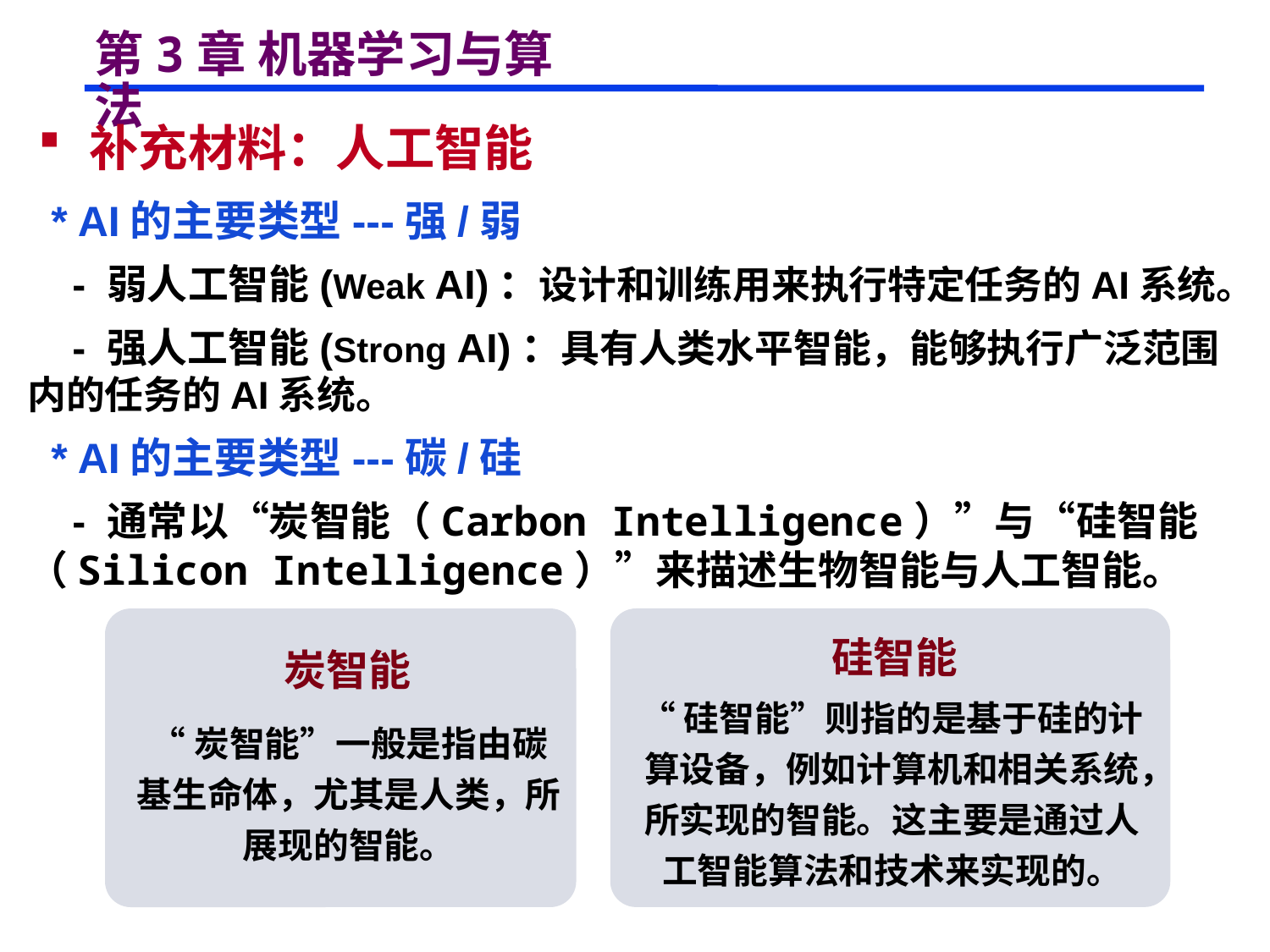

# 第3章 机器学习与算法
 补充材料：人工智能
  * AI的主要类型---强/弱
    - 弱人工智能(Weak AI)：设计和训练用来执行特定任务的AI系统。
    - 强人工智能(Strong AI)：具有人类水平智能，能够执行广泛范围内的任务的AI系统。
  * AI的主要类型---碳/硅
    - 通常以“炭智能（Carbon Intelligence）”与“硅智能（Silicon Intelligence）”来描述生物智能与人工智能。

炭智能
“炭智能”一般是指由碳基生命体，尤其是人类，所展现的智能。

硅智能
“硅智能”则指的是基于硅的计算设备，例如计算机和相关系统，所实现的智能。这主要是通过人工智能算法和技术来实现的。